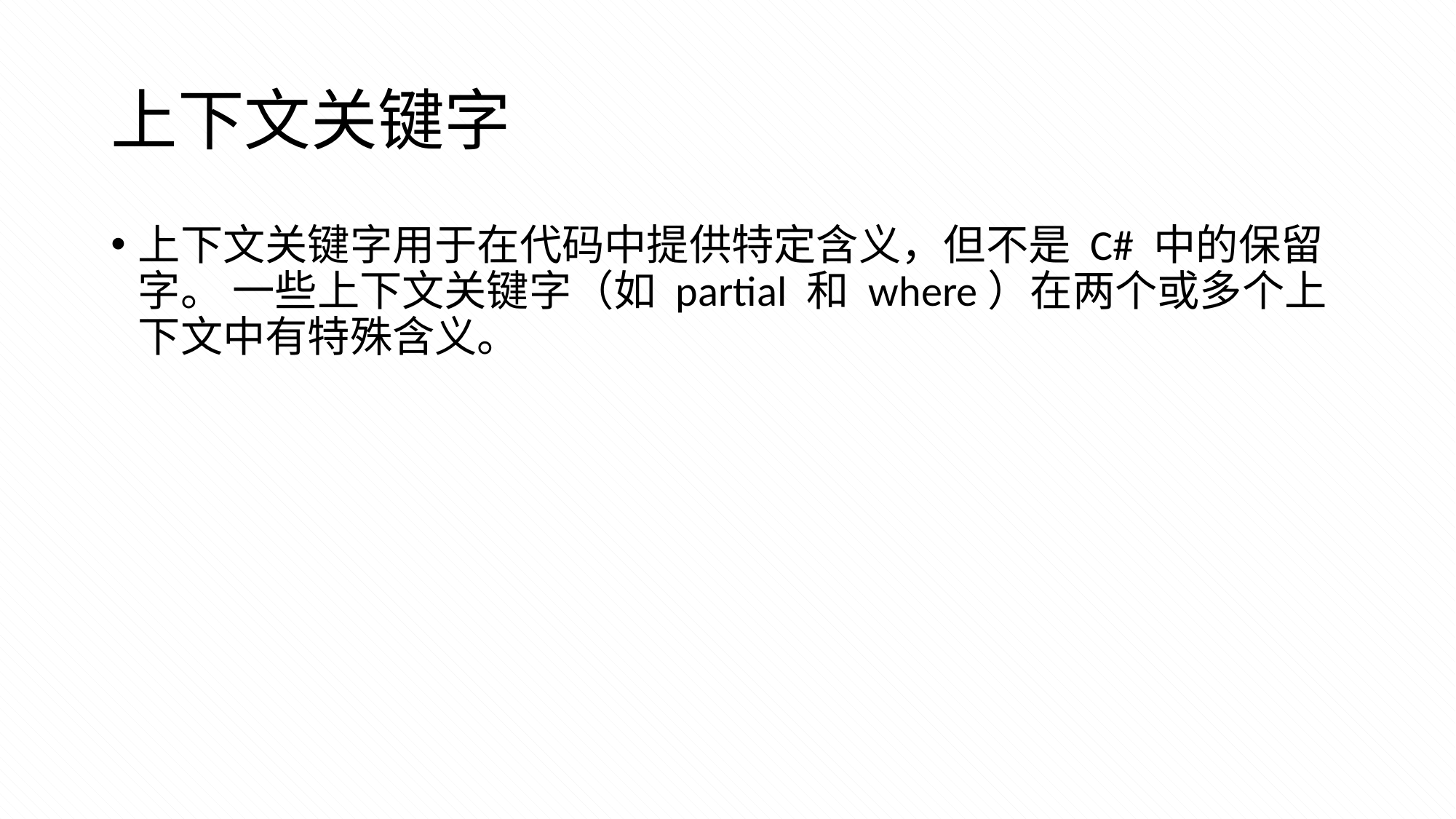

# 上下文关键字
上下文关键字用于在代码中提供特定含义，但不是 C# 中的保留字。 一些上下文关键字（如 partial 和 where）在两个或多个上下文中有特殊含义。